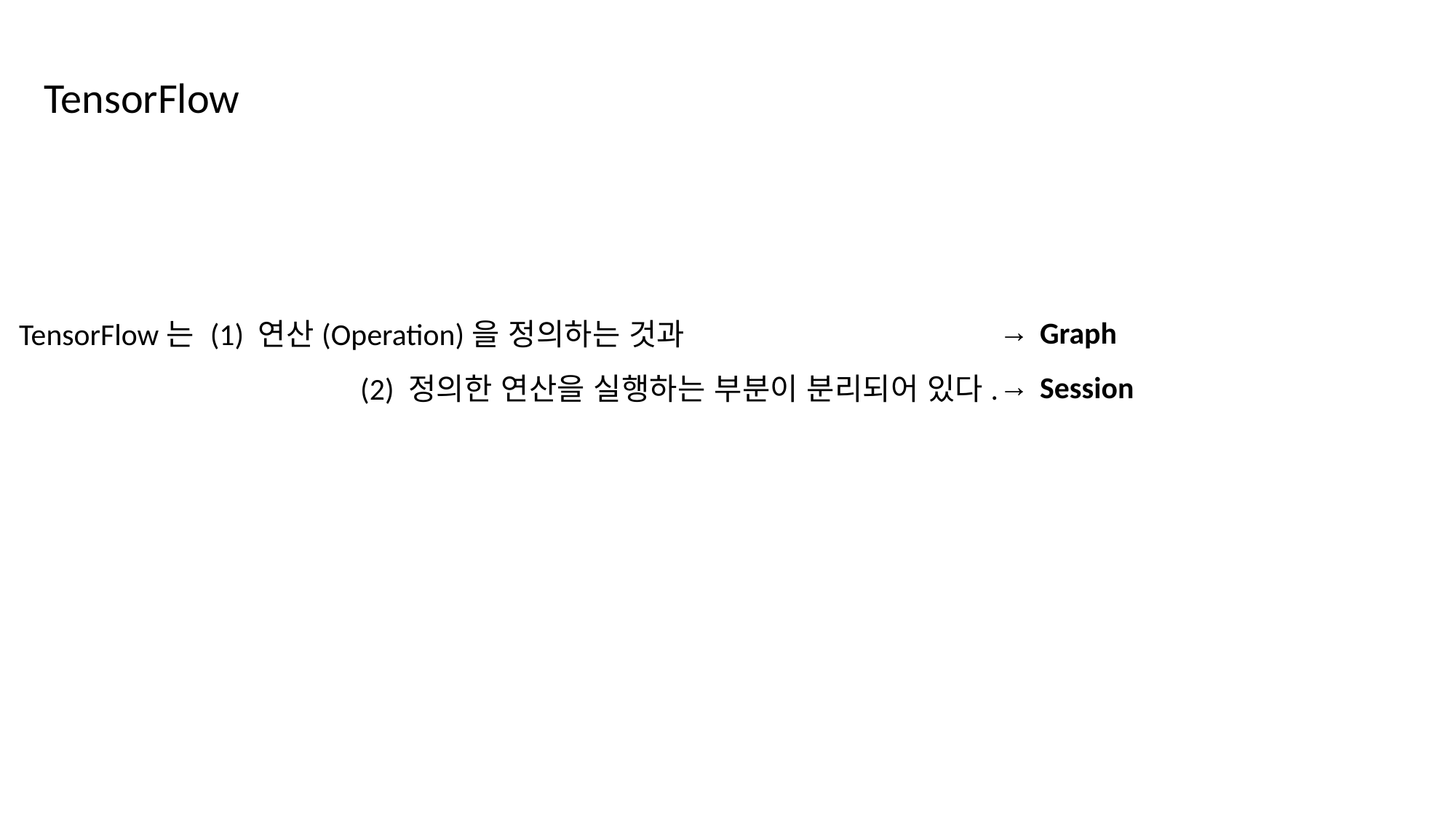

TensorFlow
Graph
Session
TensorFlow는 (1) 연산(Operation)을 정의하는 것과
 			  (2) 정의한 연산을 실행하는 부분이 분리되어 있다.